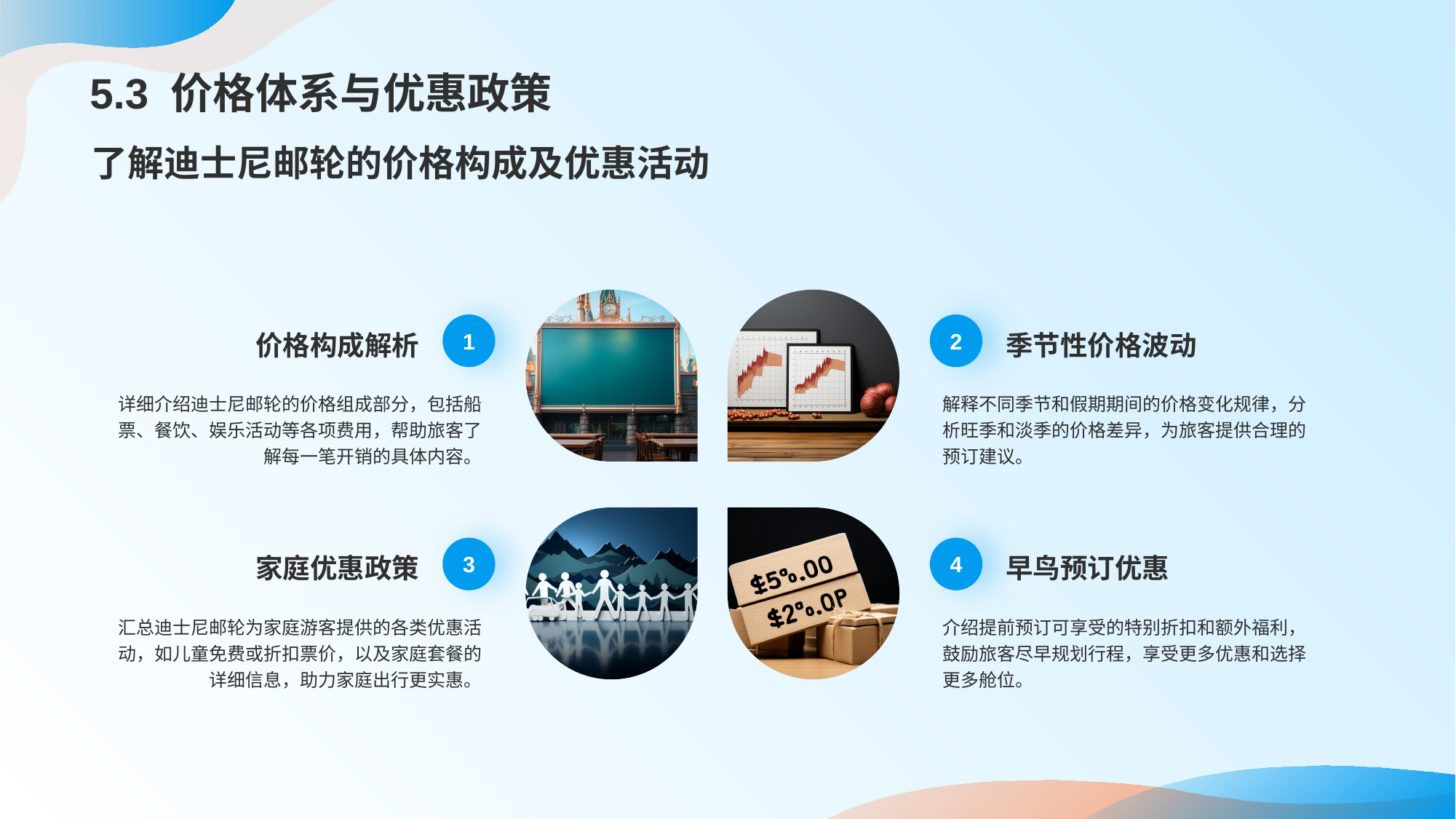

# 5.3 价格体系与优惠政策
了解迪士尼邮轮的价格构成及优惠活动

价格构成解析
1
详细介绍迪士尼邮轮的价格组成部分，包括船票、餐饮、娱乐活动等各项费用，帮助旅客了解每一笔开销的具体内容。

2
季节性价格波动
解释不同季节和假期期间的价格变化规律，分析旺季和淡季的价格差异，为旅客提供合理的预订建议。

家庭优惠政策
3
汇总迪士尼邮轮为家庭游客提供的各类优惠活动，如儿童免费或折扣票价，以及家庭套餐的详细信息，助力家庭出行更实惠。

4
早鸟预订优惠
介绍提前预订可享受的特别折扣和额外福利，鼓励旅客尽早规划行程，享受更多优惠和选择更多舱位。